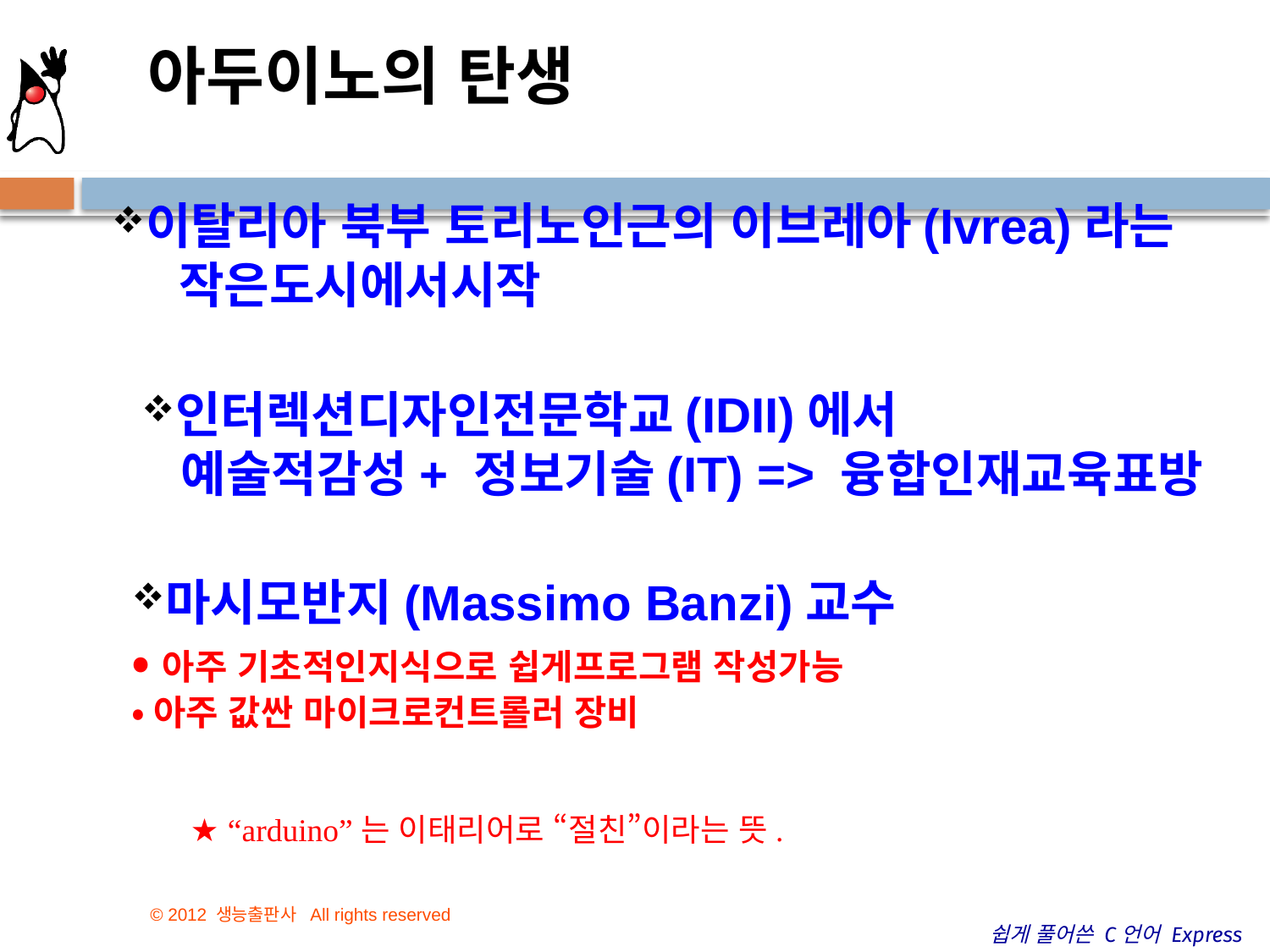

아두이노의 탄생
이탈리아 북부 토리노인근의 이브레아(Ivrea)라는
    작은도시에서시작
인터렉션디자인전문학교(IDII)에서
  예술적감성+ 정보기술(IT) => 융합인재교육표방
마시모반지(Massimo Banzi)교수
•아주 기초적인지식으로 쉽게프로그램 작성가능
•아주 값싼 마이크로컨트롤러 장비
★ “arduino”는 이태리어로 “절친”이라는 뜻.